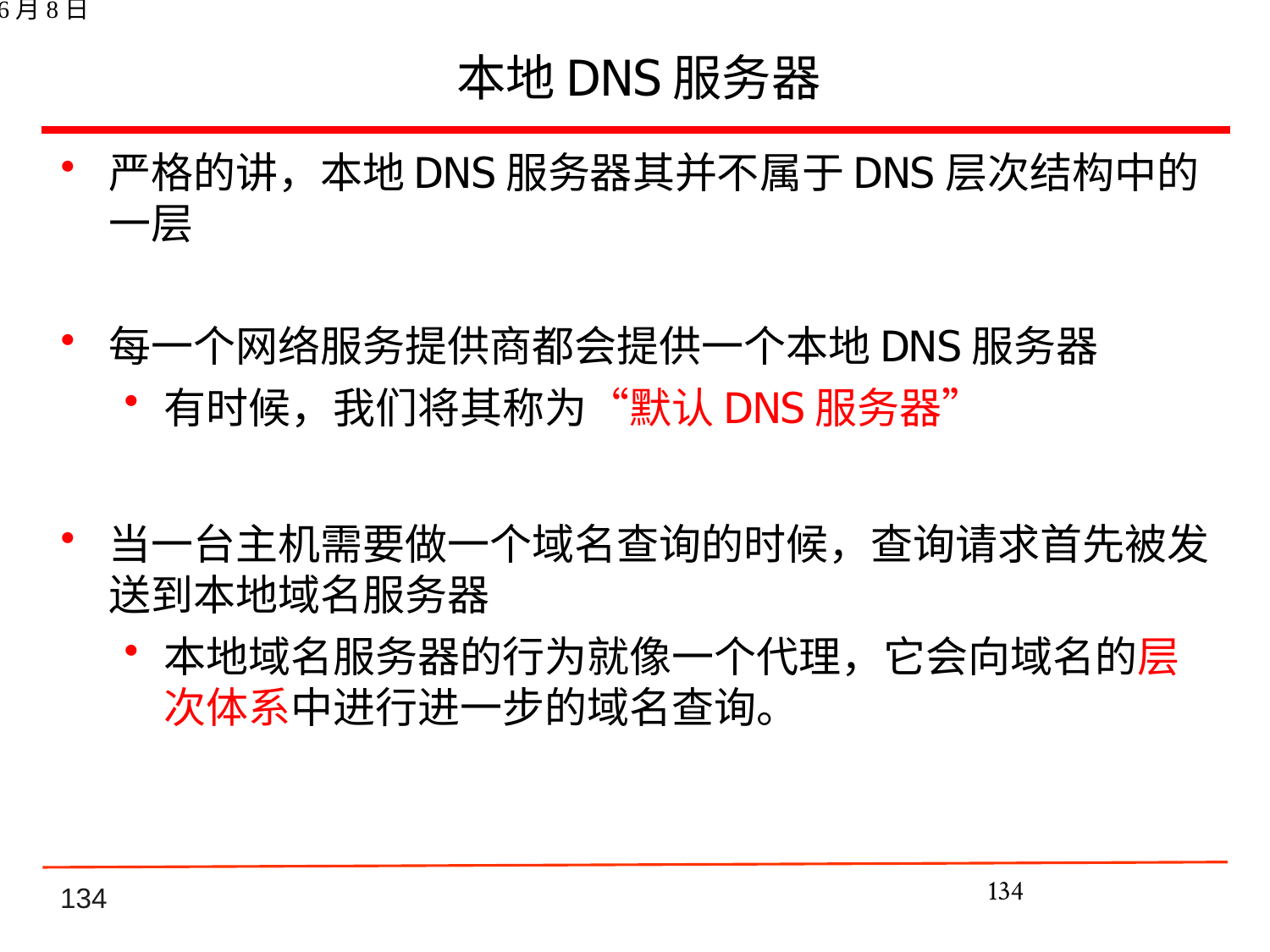

# 本地DNS服务器
严格的讲，本地DNS服务器其并不属于DNS层次结构中的一层

每一个网络服务提供商都会提供一个本地DNS服务器
有时候，我们将其称为“默认DNS服务器”

当一台主机需要做一个域名查询的时候，查询请求首先被发送到本地域名服务器
本地域名服务器的行为就像一个代理，它会向域名的层次体系中进行进一步的域名查询。
134
2021年6月8日